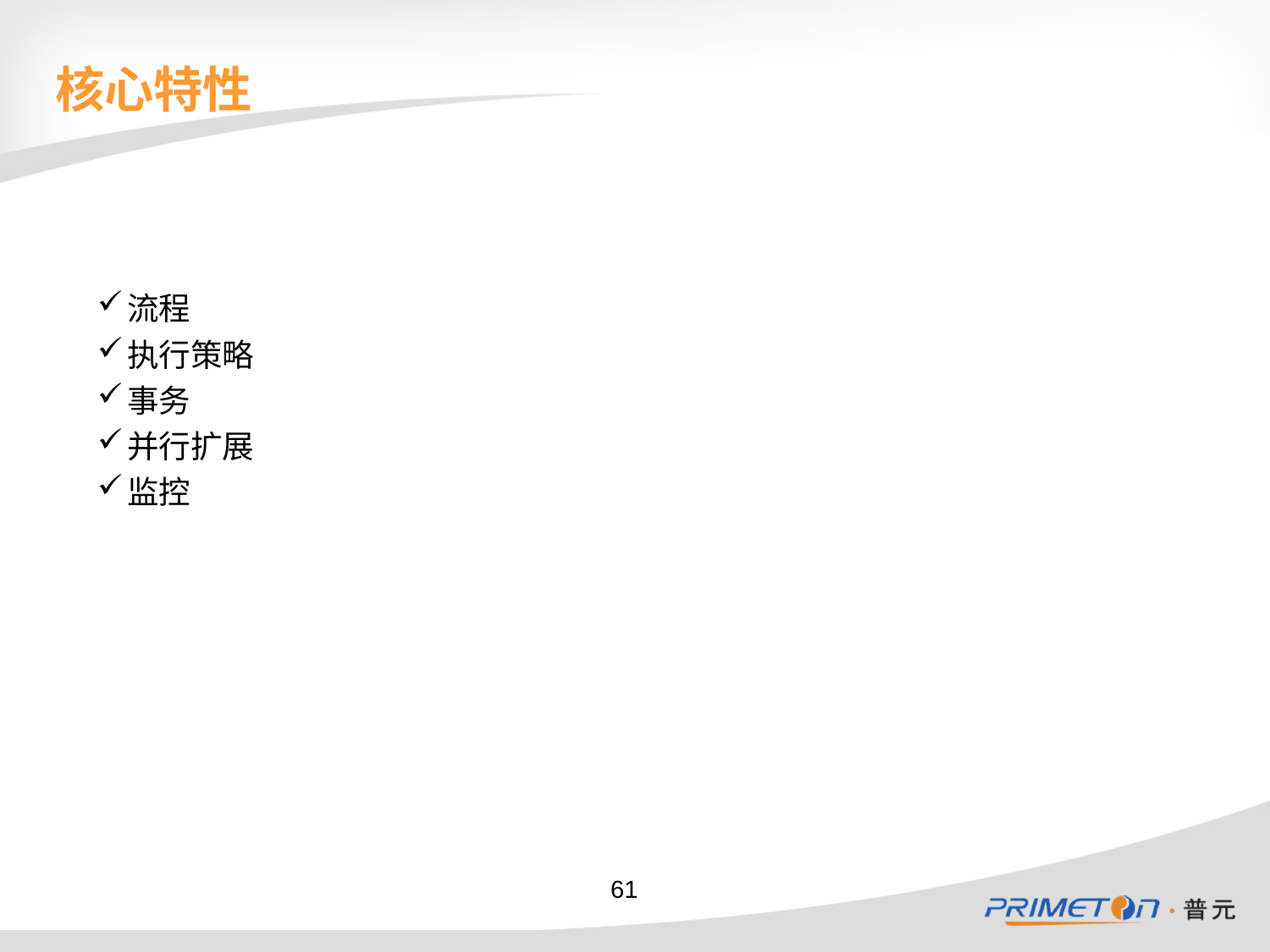

# 核心特性

流程
执行策略
事务
并行扩展
监控
61